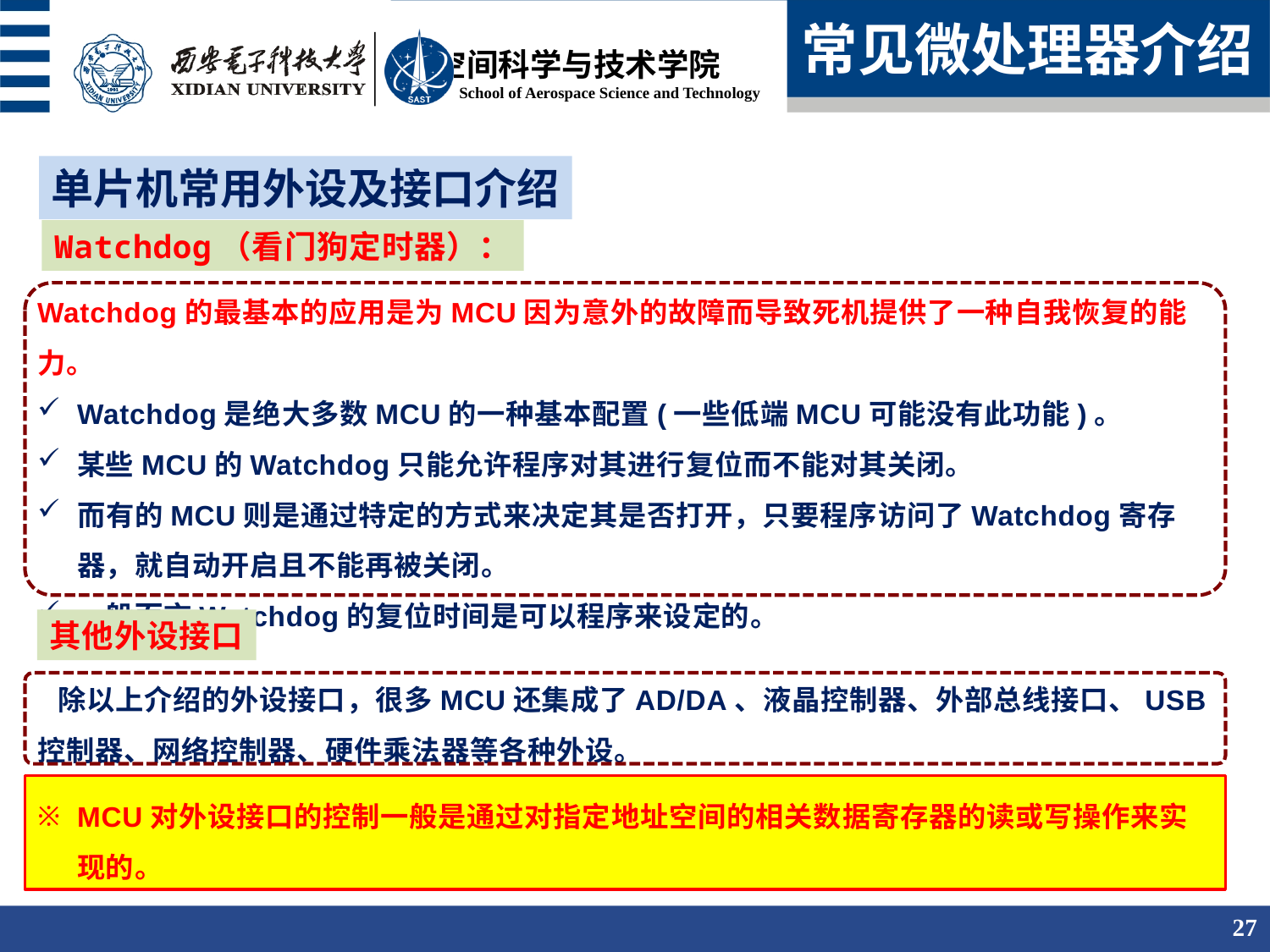

常见微处理器介绍
单片机常用外设及接口介绍
Watchdog（看门狗定时器）：
Watchdog的最基本的应用是为MCU因为意外的故障而导致死机提供了一种自我恢复的能力。
Watchdog是绝大多数MCU的一种基本配置(一些低端MCU可能没有此功能)。
某些MCU的Watchdog只能允许程序对其进行复位而不能对其关闭。
而有的MCU则是通过特定的方式来决定其是否打开，只要程序访问了Watchdog寄存器，就自动开启且不能再被关闭。
一般而言Watchdog的复位时间是可以程序来设定的。

其他外设接口
  除以上介绍的外设接口，很多MCU还集成了AD/DA、液晶控制器、外部总线接口、USB控制器、网络控制器、硬件乘法器等各种外设。

MCU对外设接口的控制一般是通过对指定地址空间的相关数据寄存器的读或写操作来实现的。